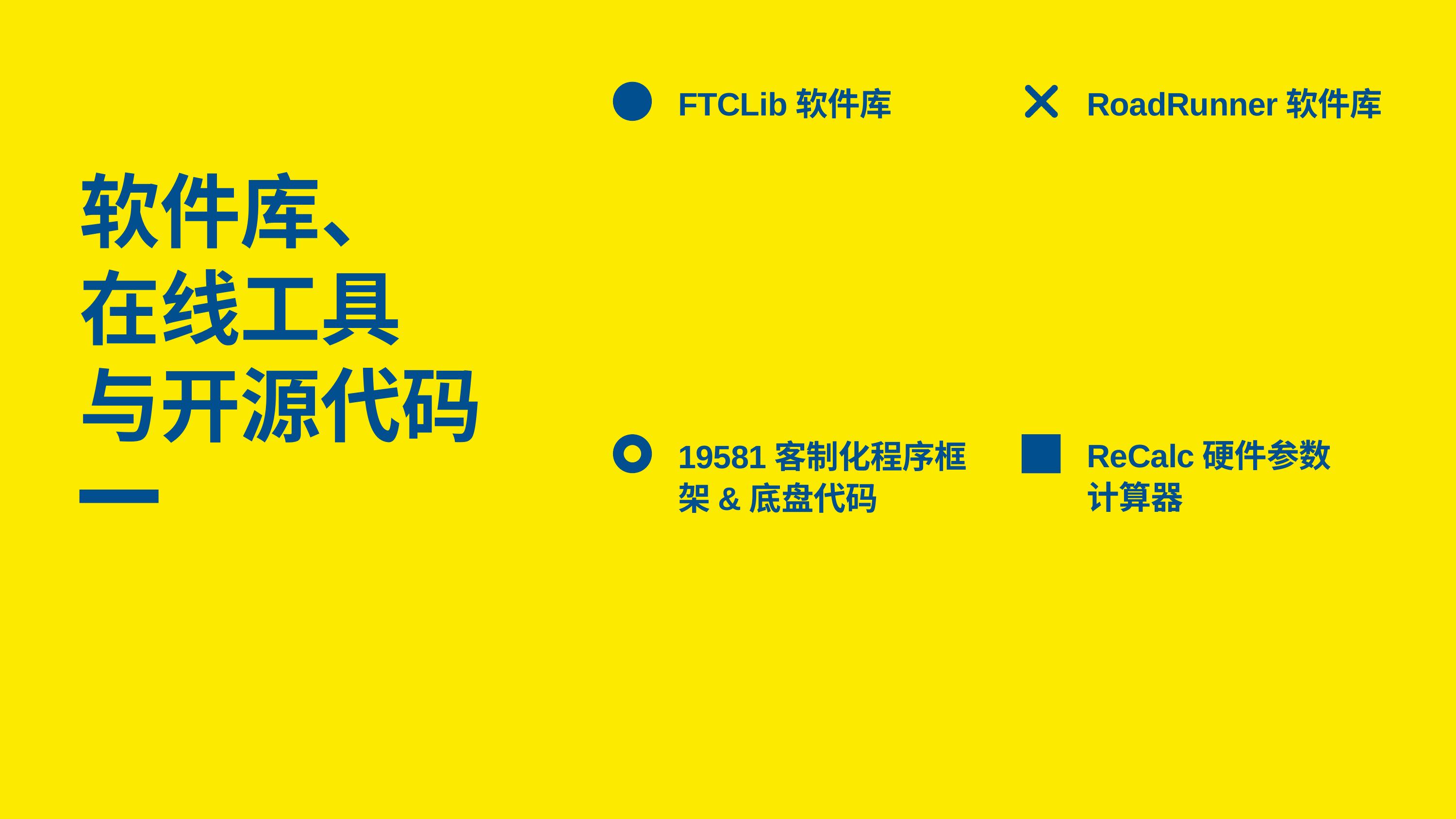

FTCLib软件库
RoadRunner软件库

软件库、
在线工具
与开源代码

ReCalc硬件参数计算器
19581客制化程序框架&底盘代码